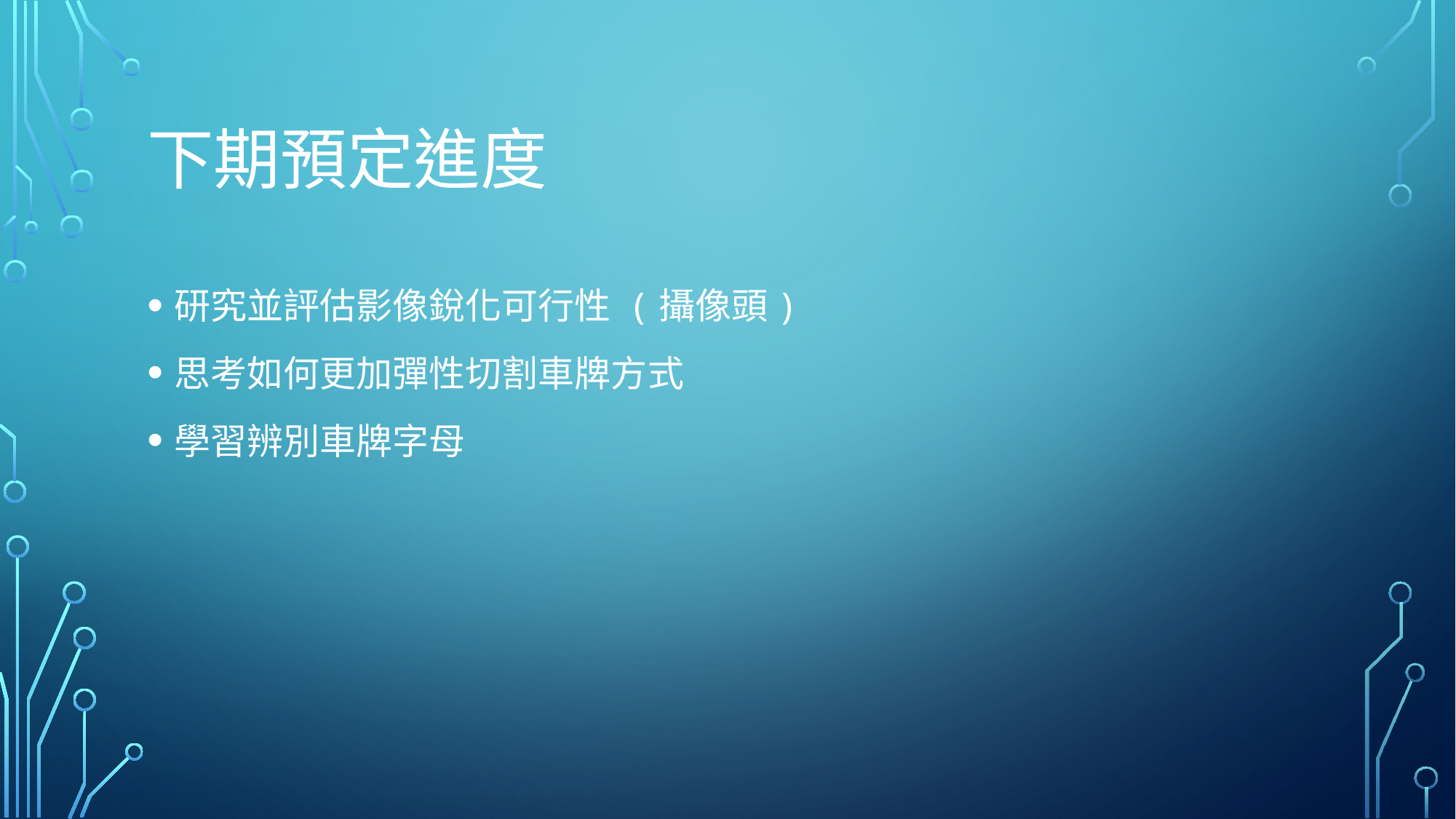

# 下期預定進度
研究並評估影像銳化可行性 (攝像頭)
思考如何更加彈性切割車牌方式
學習辨別車牌字母